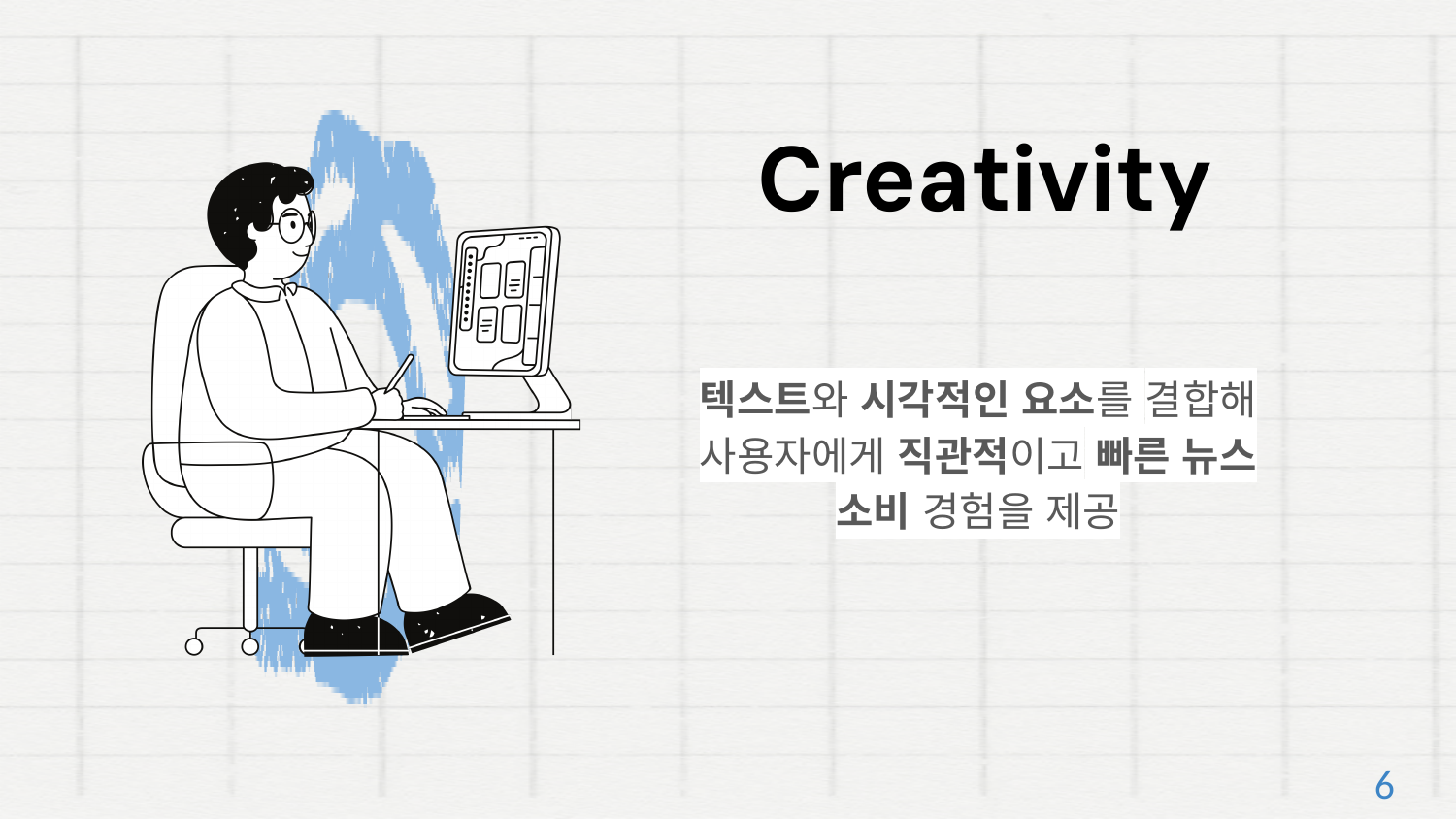

Creativity

텍스트와 시각적인 요소를 결합해 사용자에게 직관적이고 빠른 뉴스 소비 경험을 제공
6